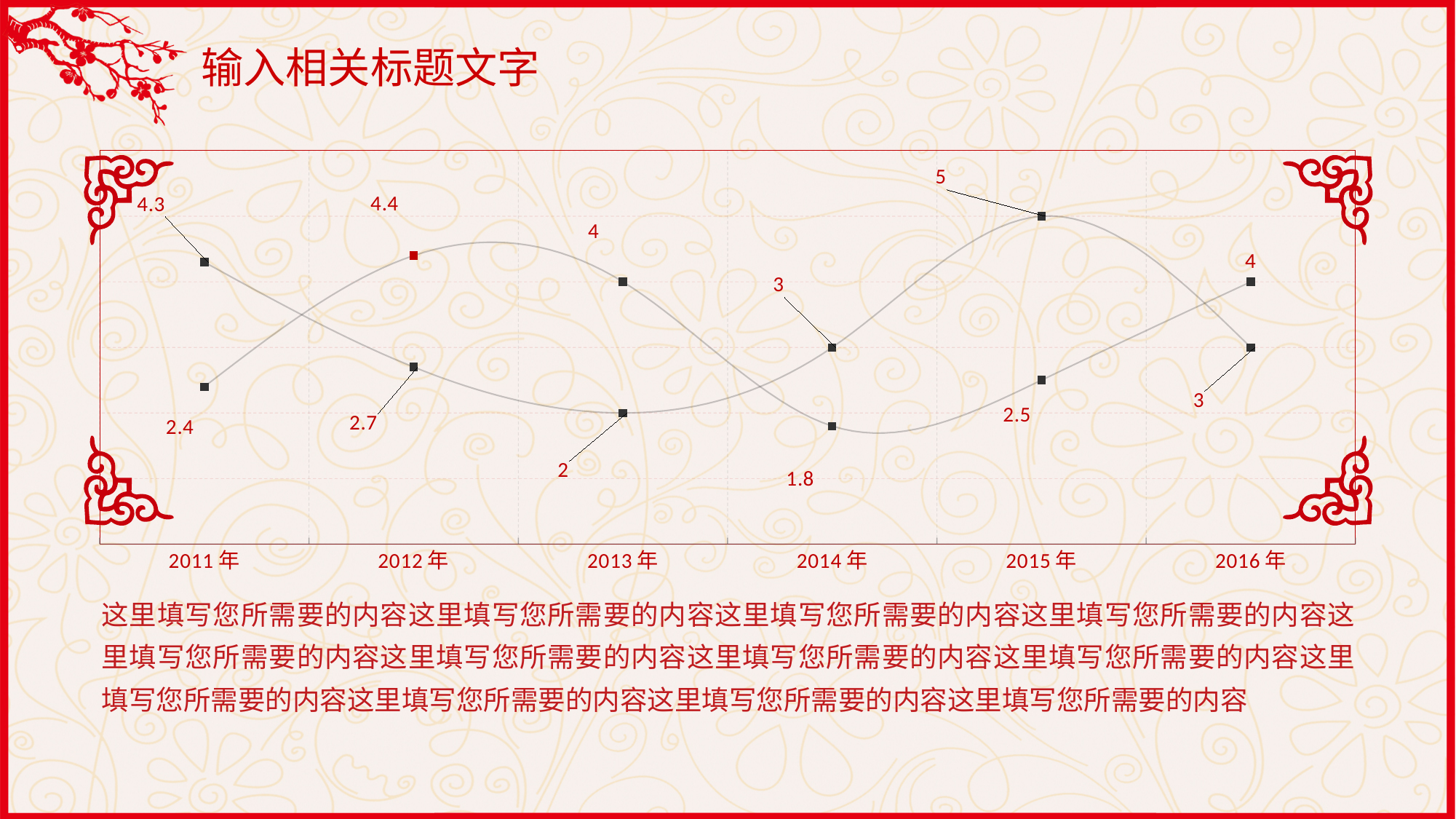

输入相关标题文字

### Chart

| Category | 系列 1 | 系列 2 |
|---|---|---|
| 2011年 | 4.3 | 2.4 |
| 2012年 | 2.7 | 4.4 |
| 2013年 | 2.0 | 4.0 |
| 2014年 | 3.0 | 1.8 |
| 2015年 | 5.0 | 2.5 |
| 2016年 | 3.0 | 4.0 |
这里填写您所需要的内容这里填写您所需要的内容这里填写您所需要的内容这里填写您所需要的内容这里填写您所需要的内容这里填写您所需要的内容这里填写您所需要的内容这里填写您所需要的内容这里填写您所需要的内容这里填写您所需要的内容这里填写您所需要的内容这里填写您所需要的内容